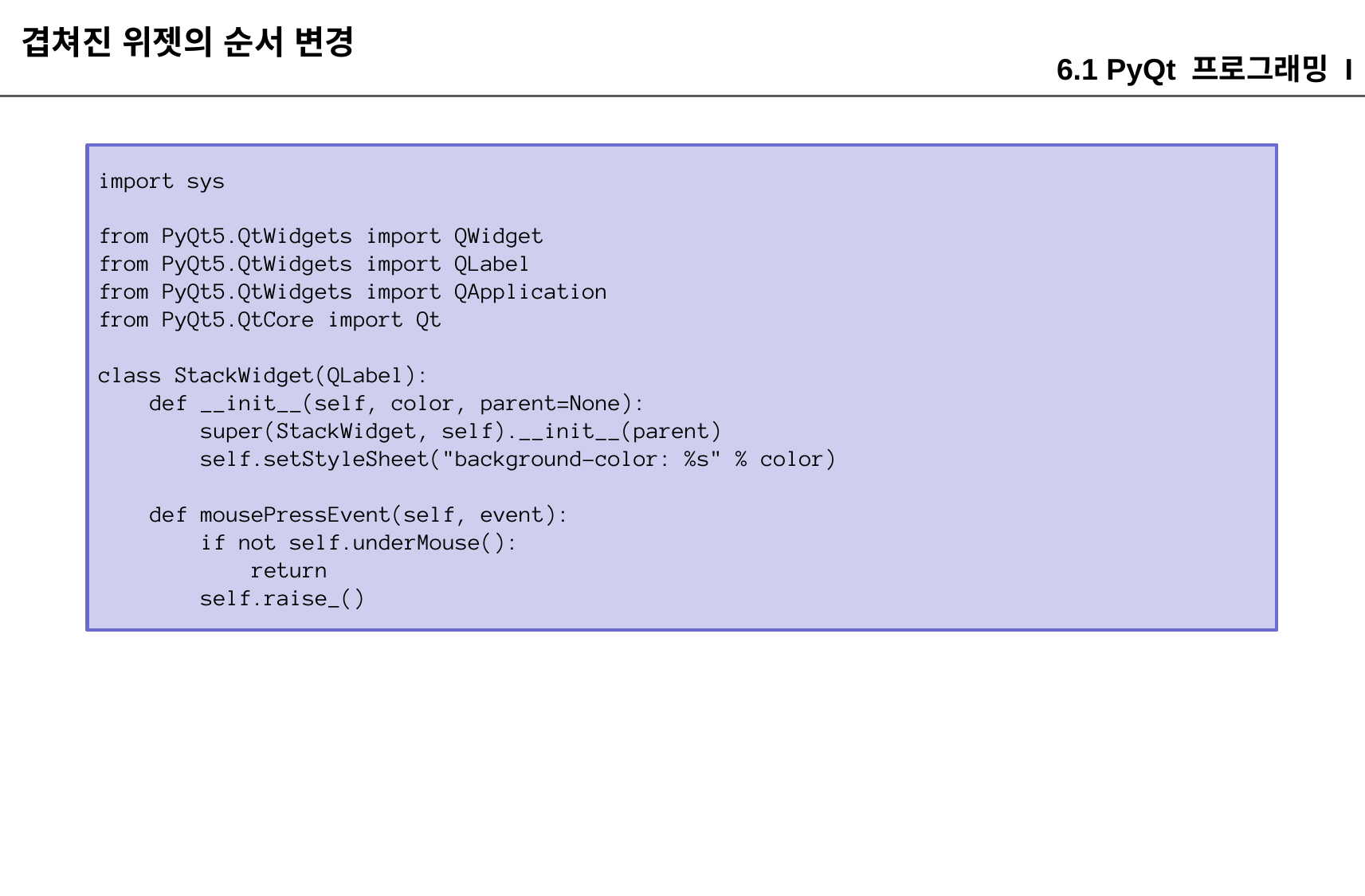

겹쳐진 위젯의 순서 변경
6.1 PyQt 프로그래밍 I
import sys

from PyQt5.QtWidgets import QWidget
from PyQt5.QtWidgets import QLabel
from PyQt5.QtWidgets import QApplication
from PyQt5.QtCore import Qt

class StackWidget(QLabel):
    def __init__(self, color, parent=None):
        super(StackWidget, self).__init__(parent)
        self.setStyleSheet("background-color: %s" % color)

    def mousePressEvent(self, event):
        if not self.underMouse():
            return
        self.raise_()